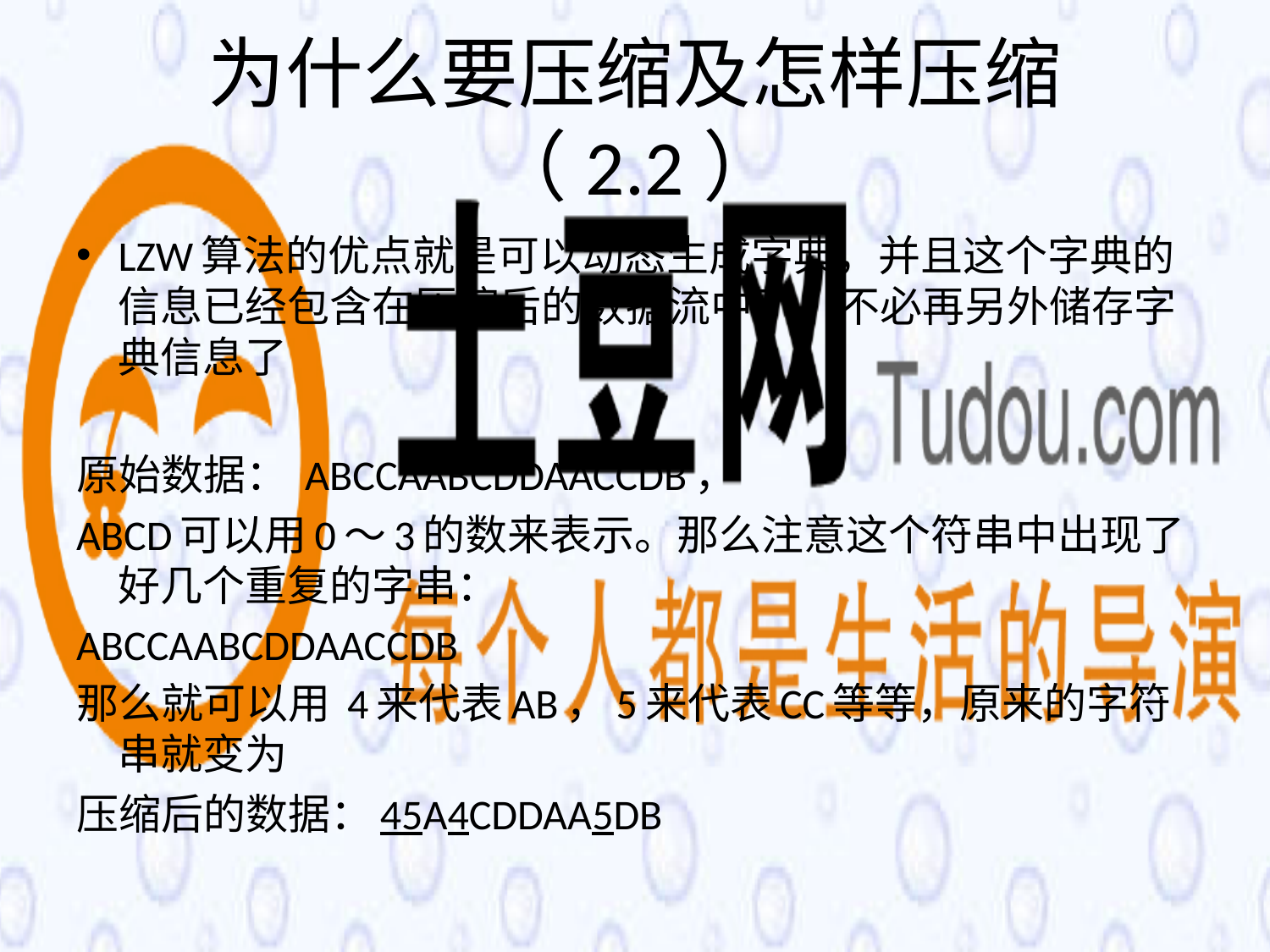

# 为什么要压缩及怎样压缩（2.2）
LZW算法的优点就是可以动态生成字典，并且这个字典的信息已经包含在压缩后的数据流中了，不必再另外储存字典信息了

原始数据： ABCCAABCDDAACCDB，
ABCD可以用0～3的数来表示。那么注意这个符串中出现了好几个重复的字串：
ABCCAABCDDAACCDB
那么就可以用 4来代表AB，5来代表CC等等，原来的字符串就变为
压缩后的数据：45A4CDDAA5DB